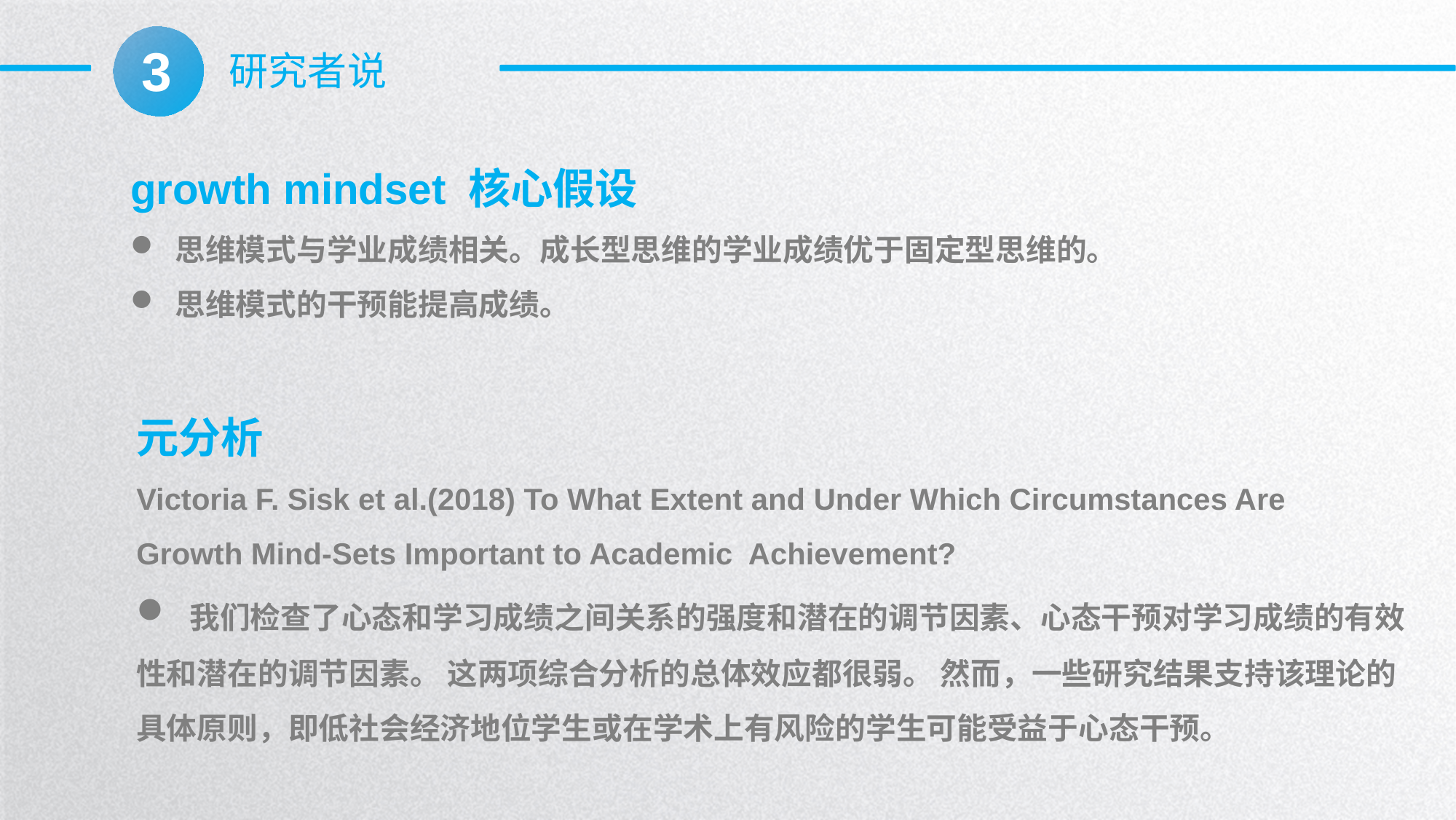

3
研究者说

growth mindset 核心假设
 思维模式与学业成绩相关。成长型思维的学业成绩优于固定型思维的。
 思维模式的干预能提高成绩。
元分析
Victoria F. Sisk et al.(2018) To What Extent and Under Which Circumstances Are
Growth Mind-Sets Important to Academic  Achievement?
 我们检查了心态和学习成绩之间关系的强度和潜在的调节因素、心态干预对学习成绩的有效性和潜在的调节因素。 这两项综合分析的总体效应都很弱。 然而，一些研究结果支持该理论的具体原则，即低社会经济地位学生或在学术上有风险的学生可能受益于心态干预。